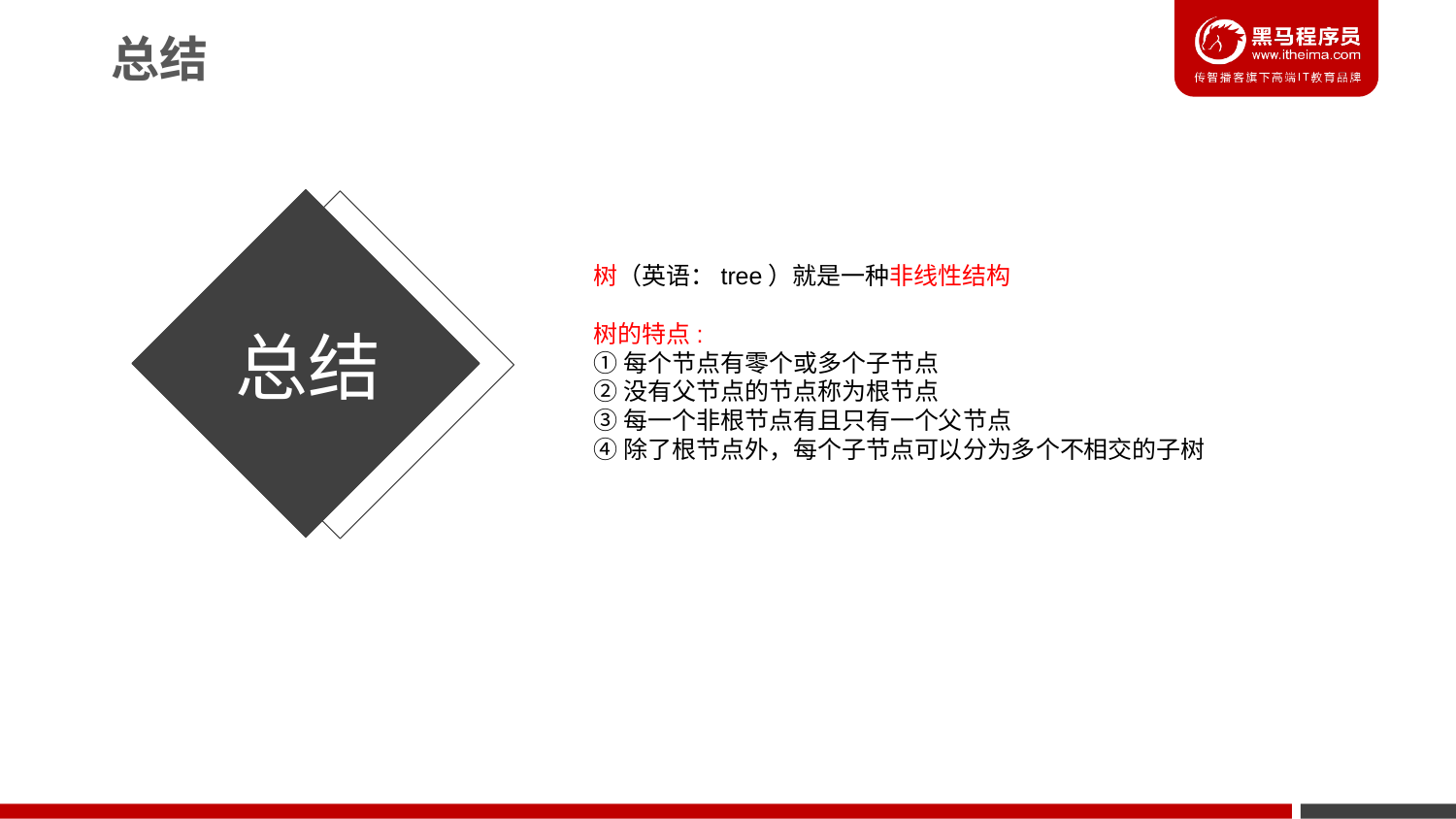

总结

树（英语：tree）就是一种非线性结构

树的特点:
①每个节点有零个或多个子节点
②没有父节点的节点称为根节点
③每一个非根节点有且只有一个父节点
④除了根节点外，每个子节点可以分为多个不相交的子树

总结